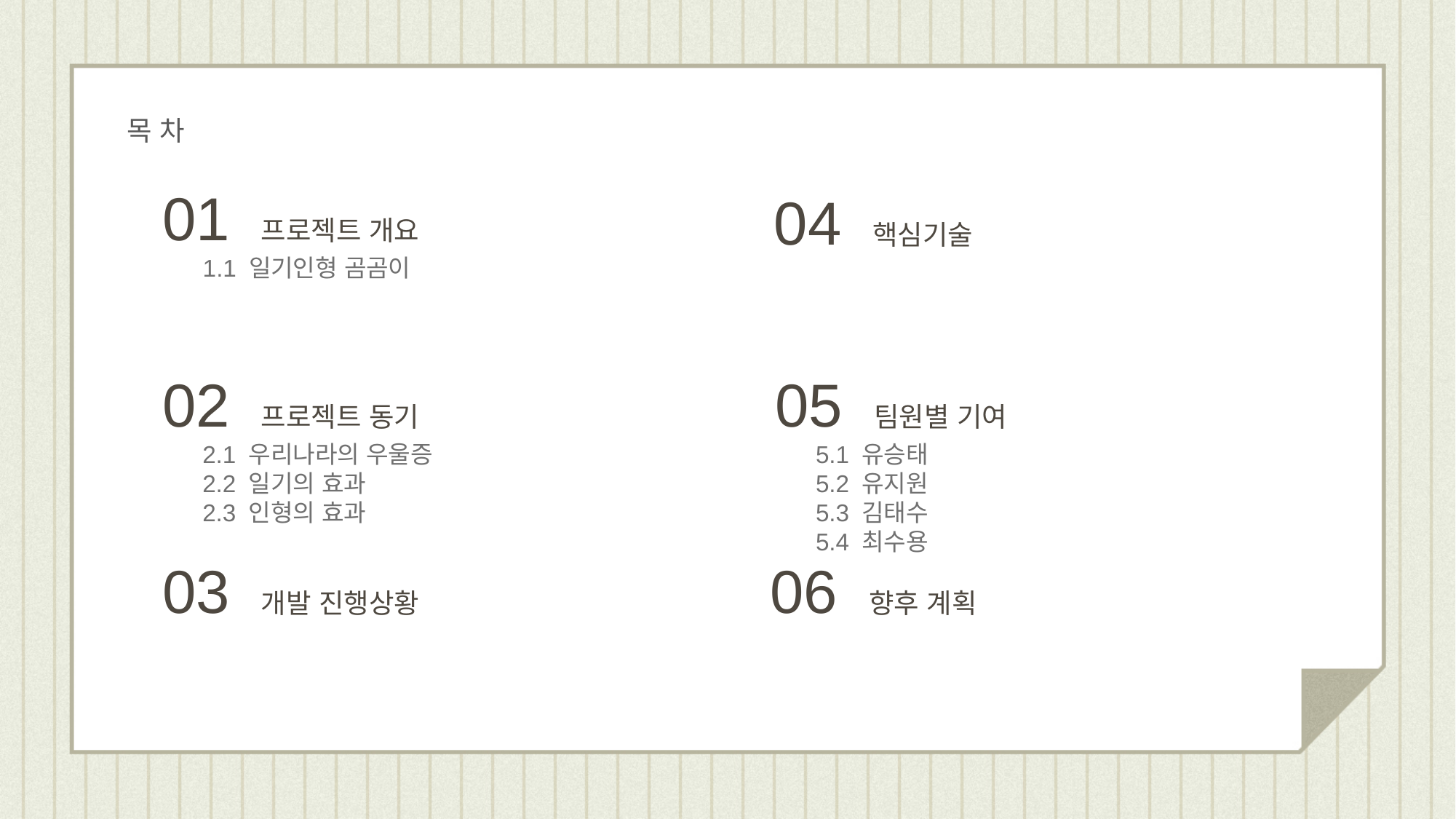

목 차
01 프로젝트 개요
      1.1 일기인형 곰곰이
04 핵심기술

02 프로젝트 동기
        2.1 우리나라의 우울증
        2.2 일기의 효과
        2.3 인형의 효과
05 팀원별 기여
      5.1 유승태
      5.2 유지원
      5.3 김태수
      5.4 최수용
03 개발 진행상황
06 향후 계획